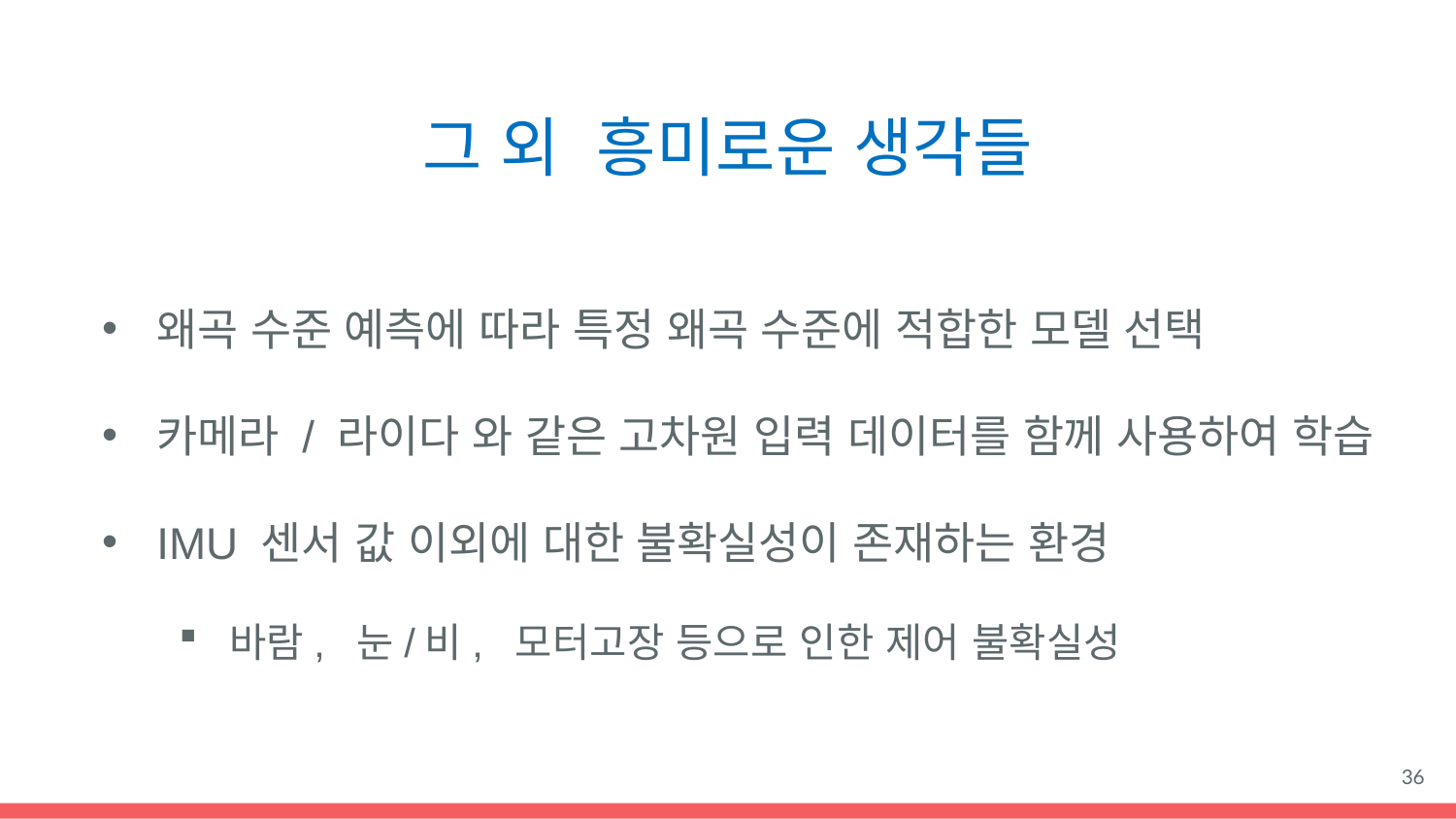

# 그 외  흥미로운 생각들
왜곡 수준 예측에 따라 특정 왜곡 수준에 적합한 모델 선택
카메라 / 라이다 와 같은 고차원 입력 데이터를 함께 사용하여 학습
IMU 센서 값 이외에 대한 불확실성이 존재하는 환경
바람,  눈/비,  모터고장 등으로 인한 제어 불확실성
36